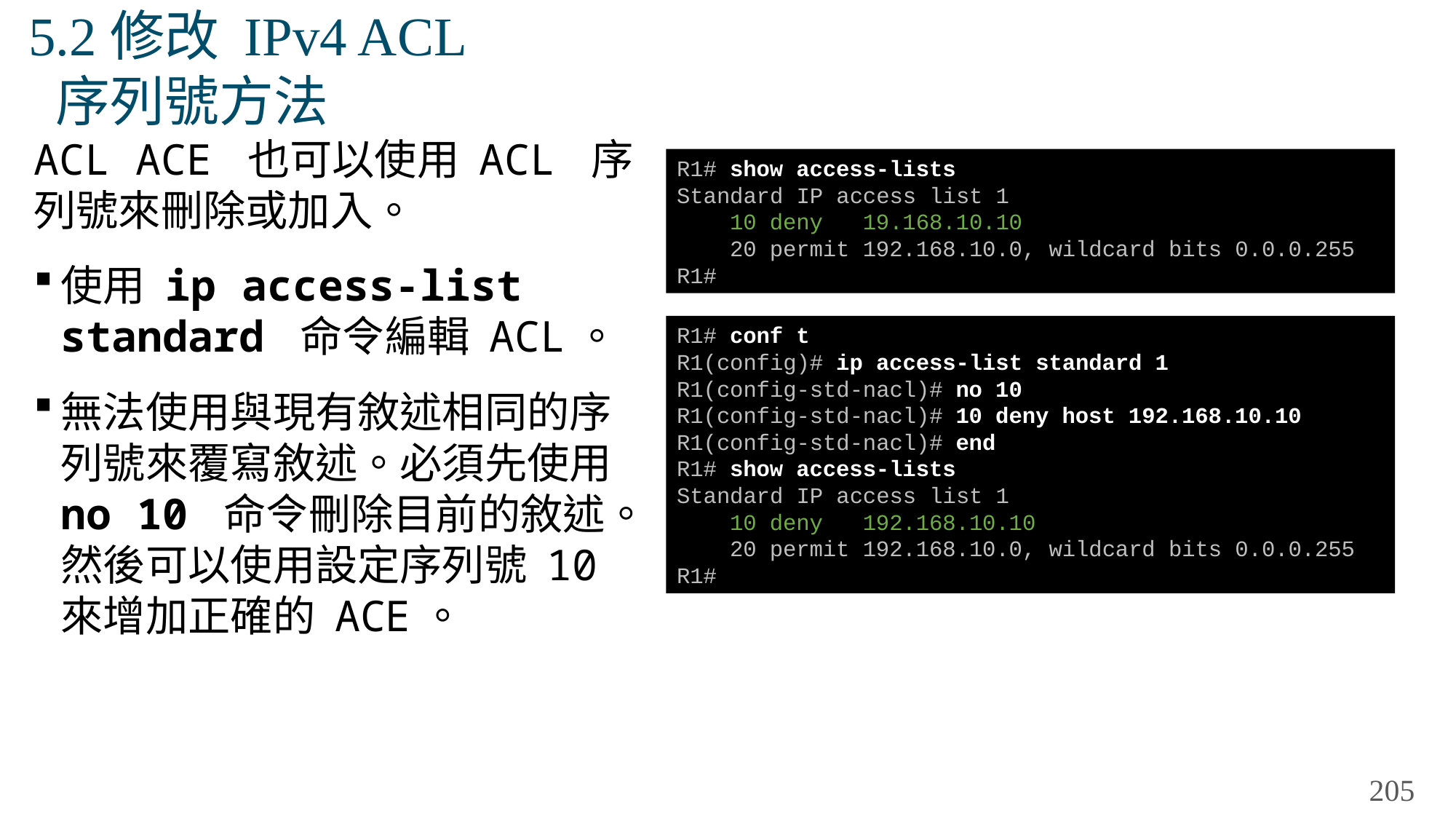

# 5.2修改 IPv4 ACL 序列號方法
ACL ACE 也可以使用 ACL 序列號來刪除或加入。
使用 ip access-list standard 命令編輯 ACL。
無法使用與現有敘述相同的序列號來覆寫敘述。必須先使用 no 10 命令刪除目前的敘述。然後可以使用設定序列號 10 來增加正確的 ACE。
R1# show access-lists
Standard IP access list 1
    10 deny   19.168.10.10
    20 permit 192.168.10.0, wildcard bits 0.0.0.255
R1#
R1# conf t
R1(config)# ip access-list standard 1
R1(config-std-nacl)# no 10
R1(config-std-nacl)# 10 deny host 192.168.10.10
R1(config-std-nacl)# end
R1# show access-lists
Standard IP access list 1
    10 deny   192.168.10.10
    20 permit 192.168.10.0, wildcard bits 0.0.0.255
R1#
205